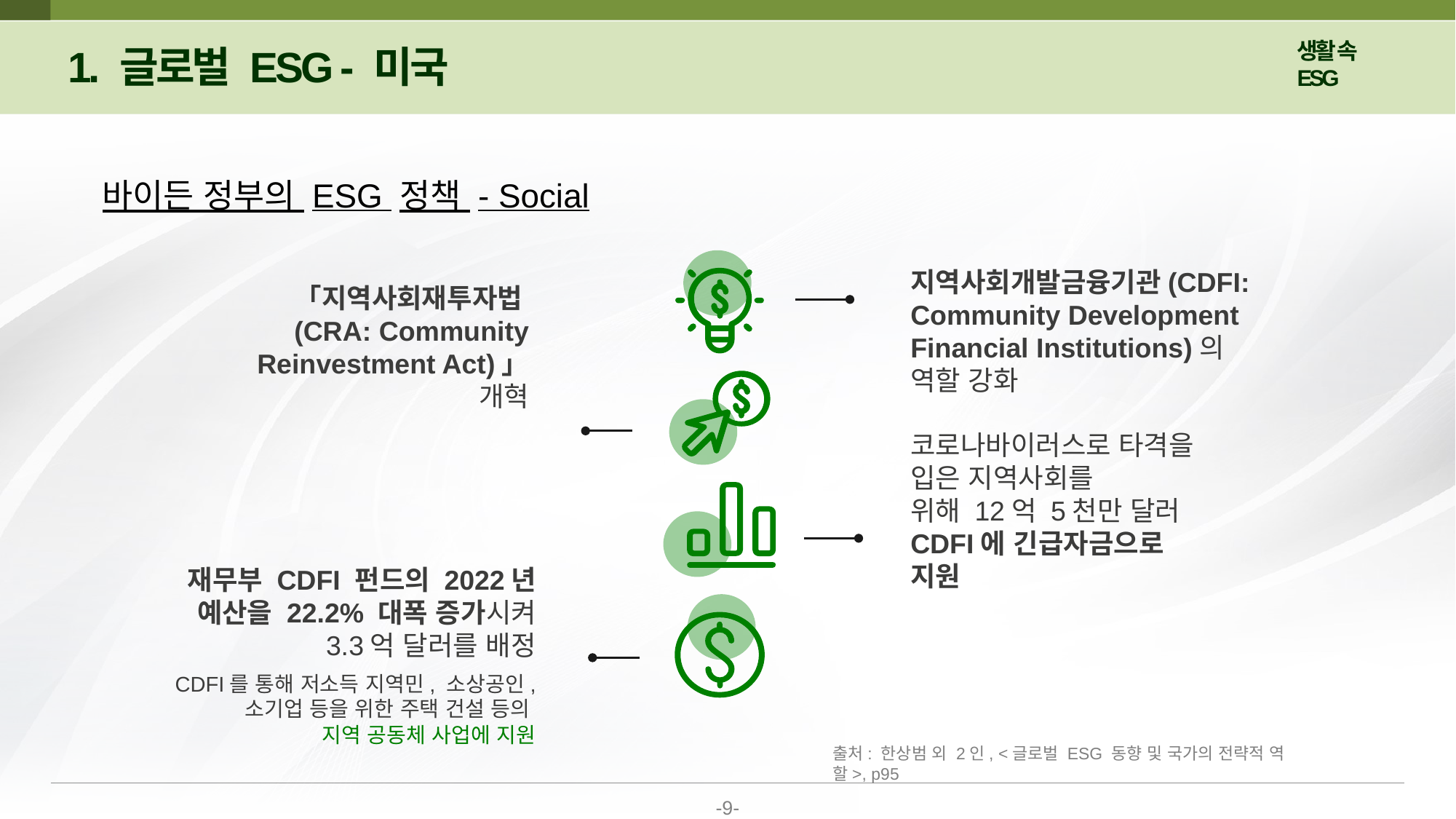

1. 글로벌 ESG - 미국
바이든 정부의 ESG 정책 - Social

지역사회개발금융기관(CDFI: Community Development Financial Institutions)의 역할 강화
「지역사회재투자법(CRA: Community Reinvestment Act)」 개혁
코로나바이러스로 타격을 입은 지역사회를
위해 12억 5천만 달러 CDFI에 긴급자금으로 지원
재무부 CDFI 펀드의 2022년 예산을 22.2% 대폭 증가시켜
 3.3억 달러를 배정
CDFI를 통해 저소득 지역민, 소상공인, 소기업 등을 위한 주택 건설 등의
지역 공동체 사업에 지원
출처: 한상범 외 2인, <글로벌 ESG 동향 및 국가의 전략적 역할>, p95